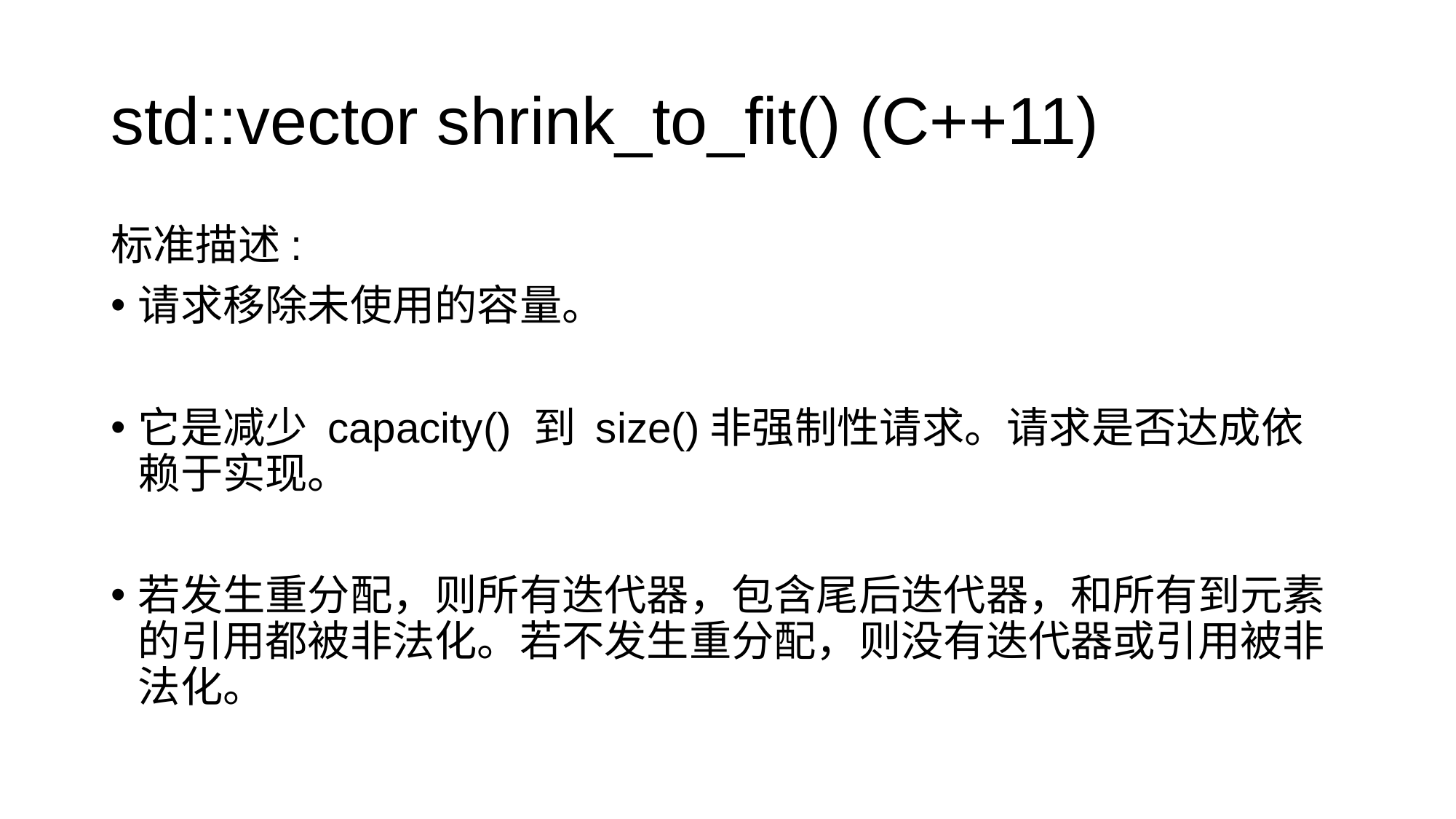

# std::vector shrink_to_fit() (C++11)
标准描述:
请求移除未使用的容量。

它是减少 capacity() 到 size()非强制性请求。请求是否达成依赖于实现。

若发生重分配，则所有迭代器，包含尾后迭代器，和所有到元素的引用都被非法化。若不发生重分配，则没有迭代器或引用被非法化。